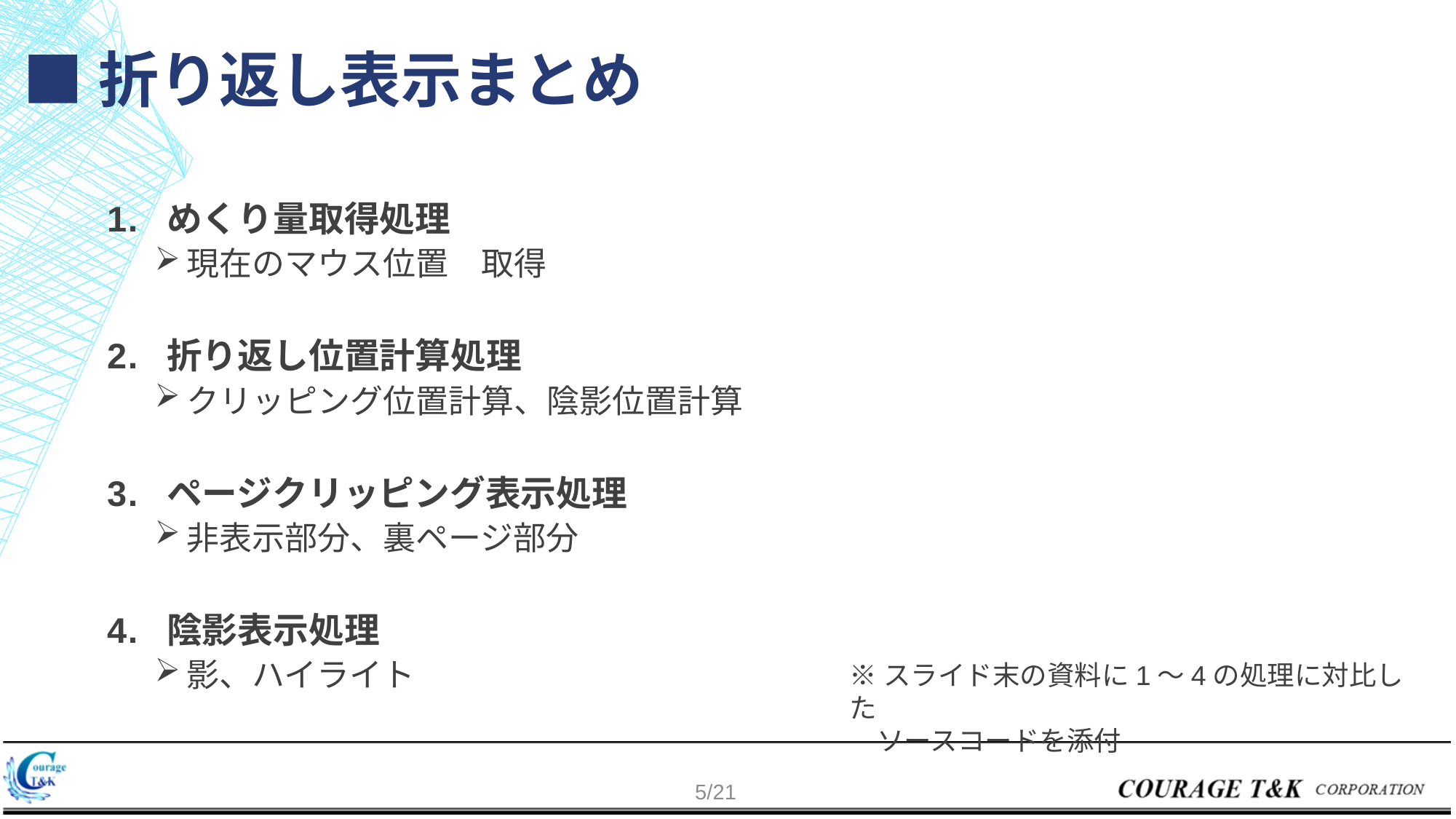

# ■折り返し表示まとめ

めくり量取得処理
現在のマウス位置	取得

折り返し位置計算処理
クリッピング位置計算、陰影位置計算

ページクリッピング表示処理
非表示部分、裏ページ部分

陰影表示処理
影、ハイライト
※スライド末の資料に1～4の処理に対比した
　ソースコードを添付
5/21